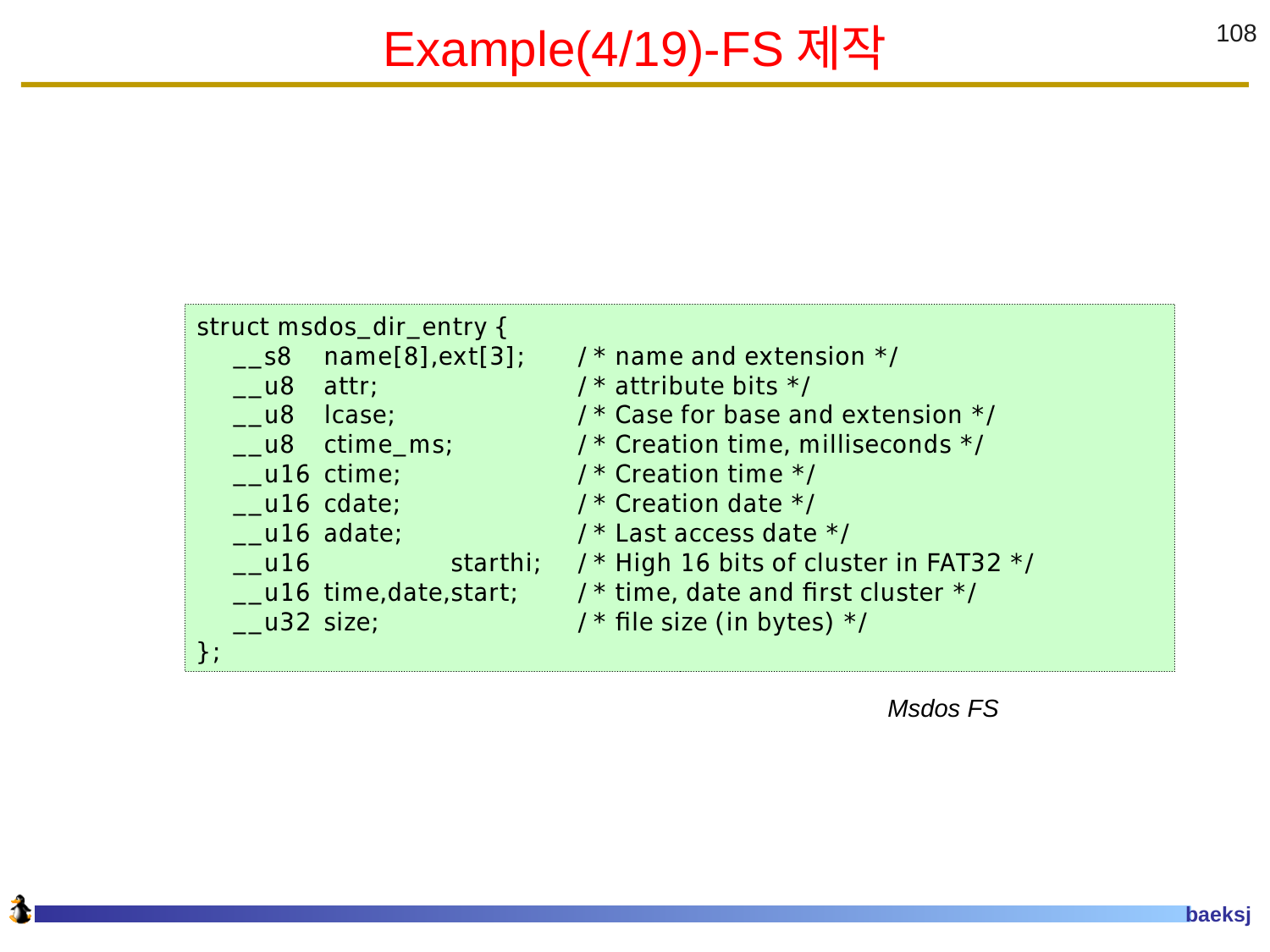

# Example(4/19)-FS제작
108

struct msdos_dir_entry {
     __s8	name[8],ext[3];	/* name and extension */
     __u8	attr;		/* attribute bits */
     __u8    lcase;		/* Case for base and extension */
     __u8	ctime_ms;	/* Creation time, milliseconds */
     __u16	ctime;		/* Creation time */
     __u16	cdate;		/* Creation date */
     __u16	adate;		/* Last access date */
     __u16   	starthi;	/* High 16 bits of cluster in FAT32 */
     __u16	time,date,start;	/* time, date and first cluster */
     __u32	size;		/* file size (in bytes) */
};
Msdos FS